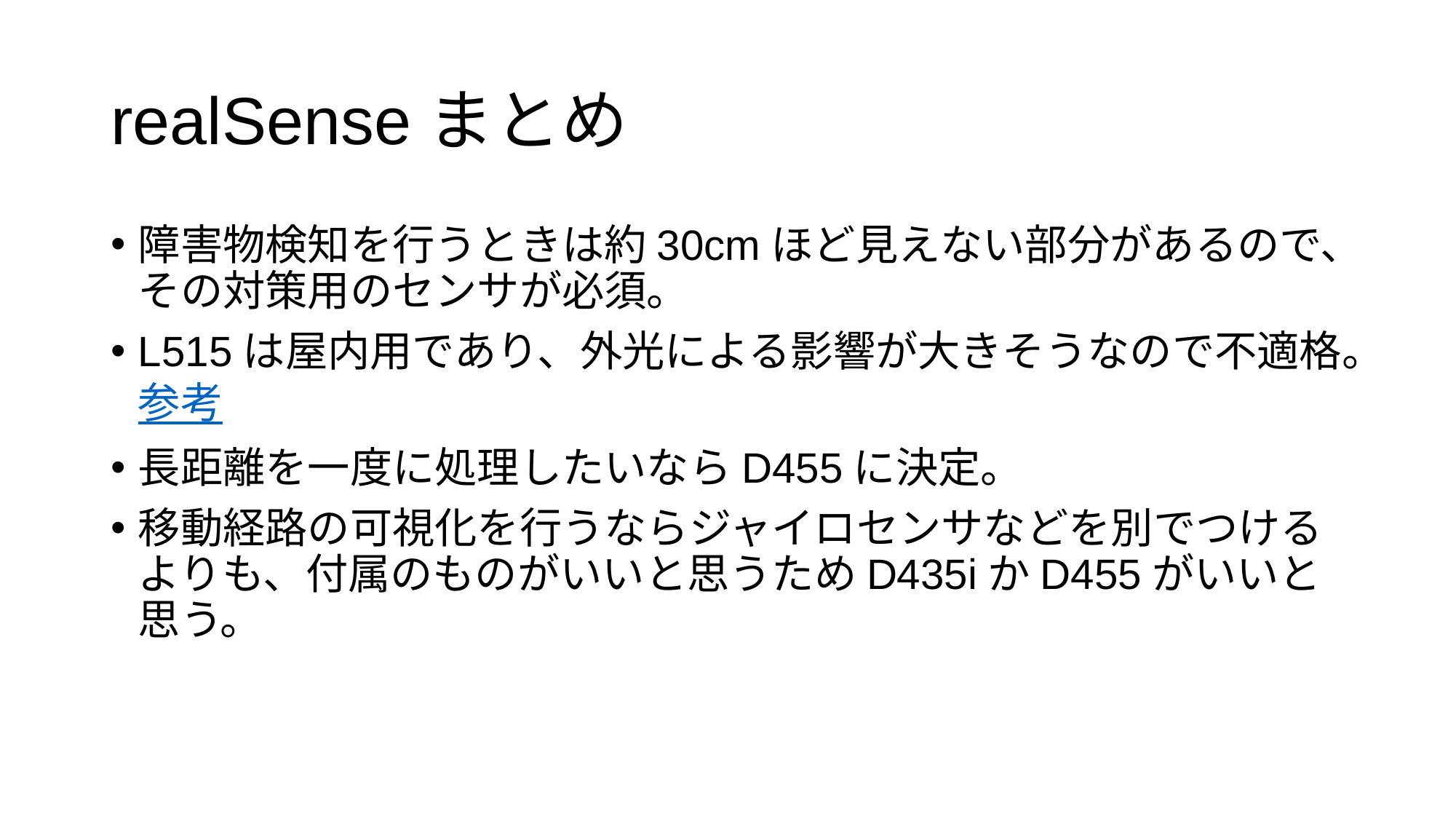

# realSenseまとめ
障害物検知を行うときは約30cmほど見えない部分があるので、その対策用のセンサが必須。
L515は屋内用であり、外光による影響が大きそうなので不適格。参考
長距離を一度に処理したいならD455に決定。
移動経路の可視化を行うならジャイロセンサなどを別でつけるよりも、付属のものがいいと思うためD435iかD455がいいと思う。